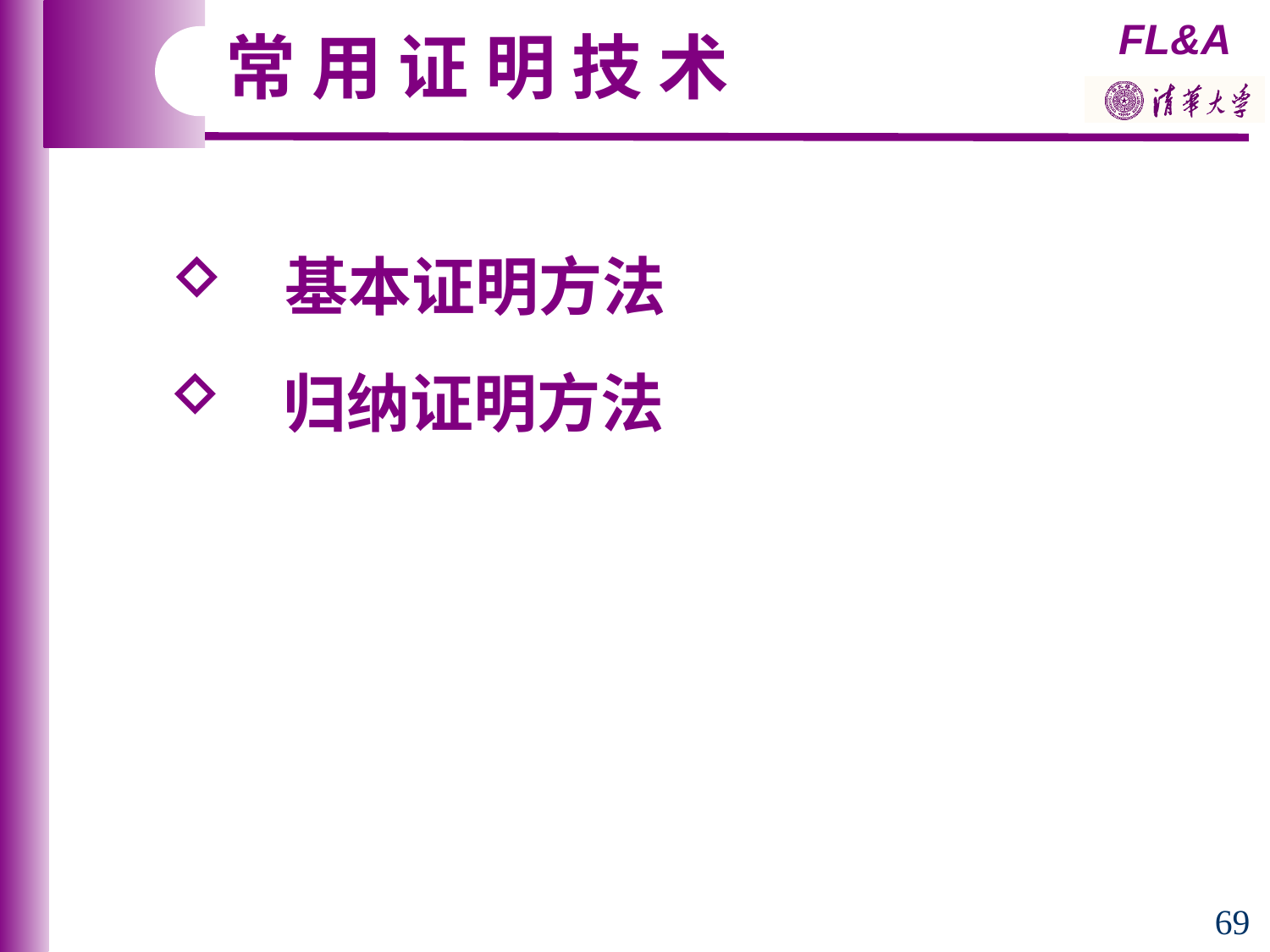

常 用 证 明 技 术
   基本证明方法
   归纳证明方法
69